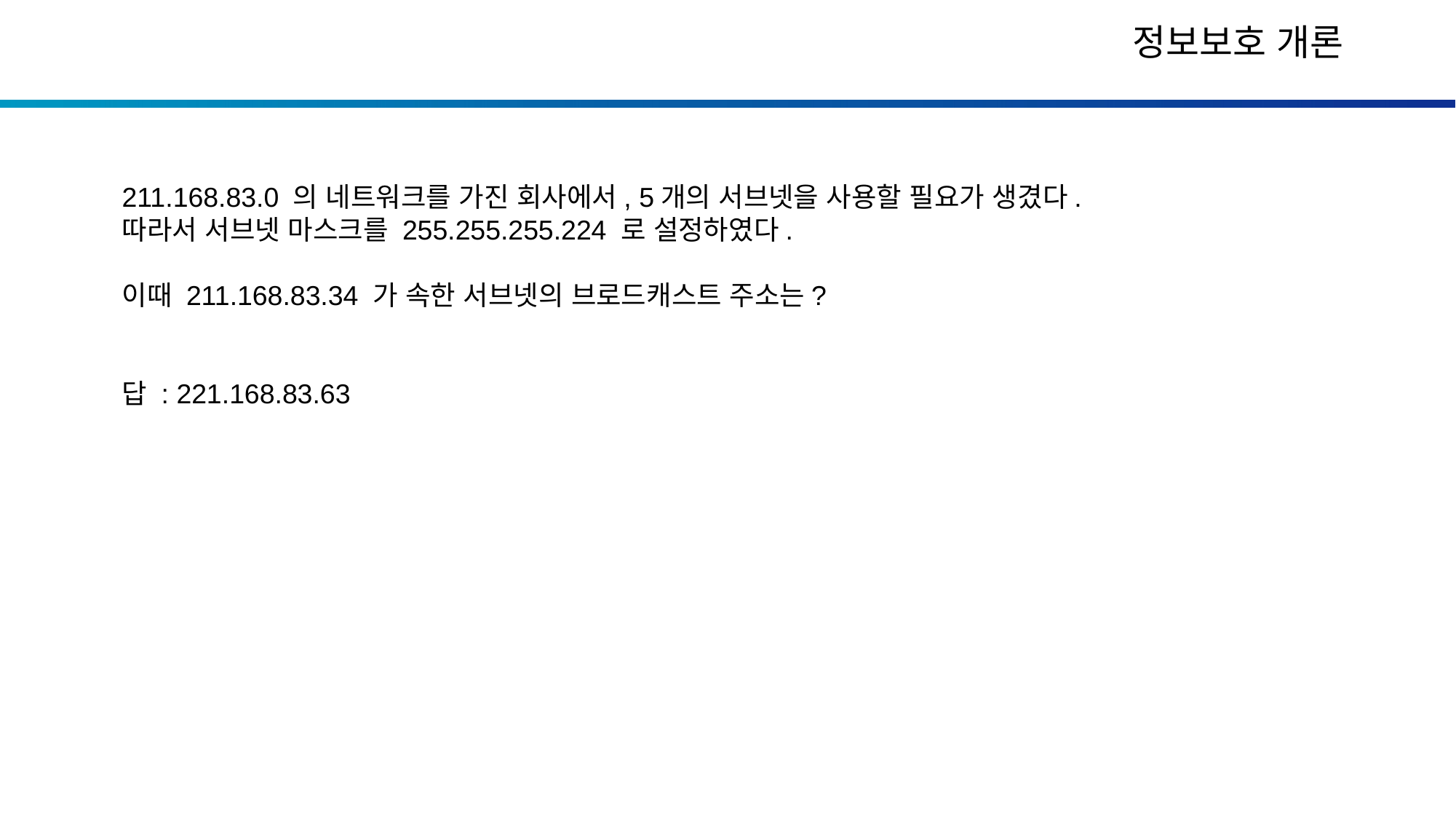

211.168.83.0 의 네트워크를 가진 회사에서, 5개의 서브넷을 사용할 필요가 생겼다.
따라서 서브넷 마스크를 255.255.255.224 로 설정하였다.

이때 211.168.83.34 가 속한 서브넷의 브로드캐스트 주소는?

답 : 221.168.83.63